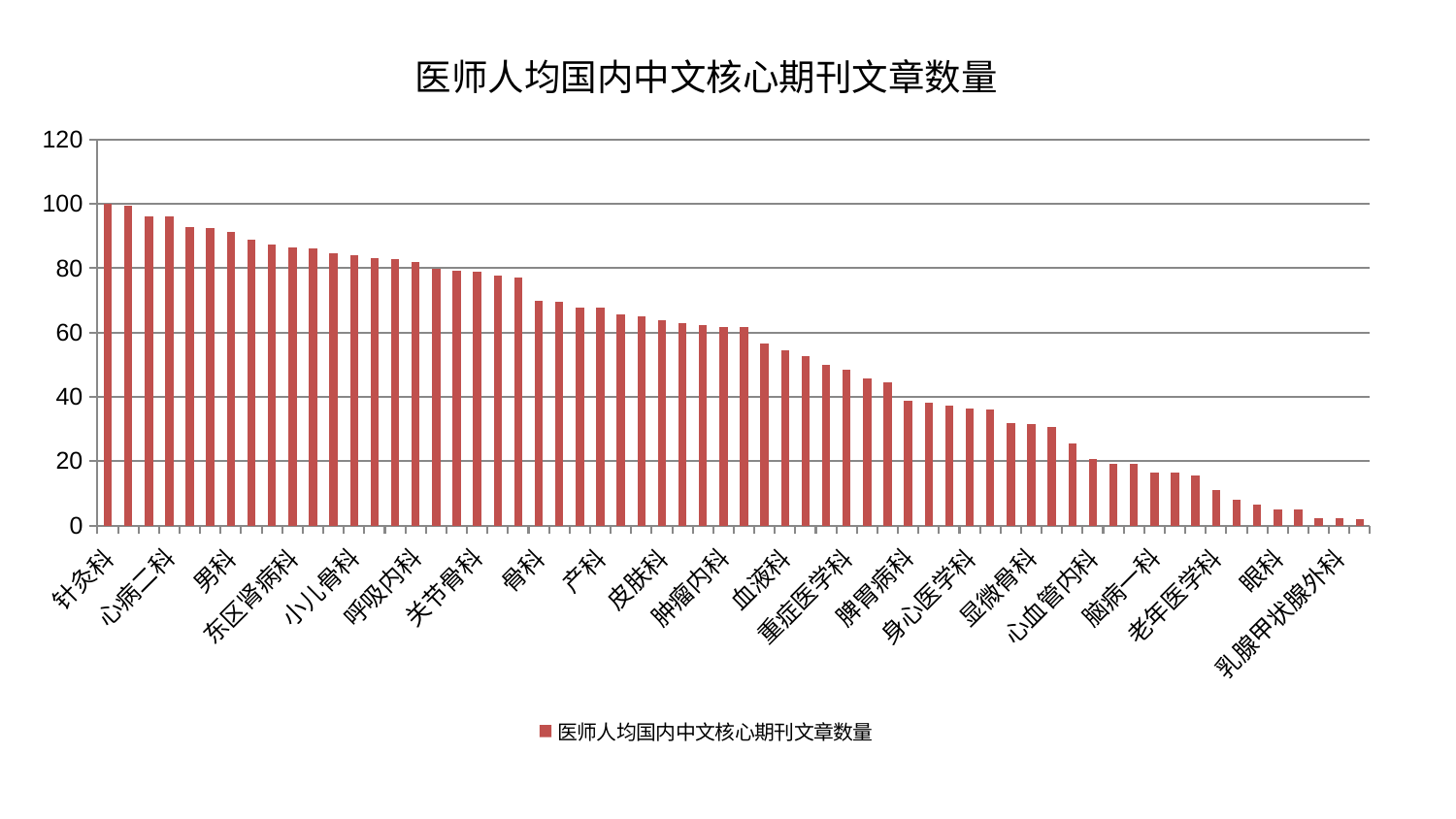

### Chart: 医师人均国内中文核心期刊文章数量

| Category | 医师人均国内中文核心期刊文章数量 |
|---|---|
| 针灸科 | 99.99999999999999 |
| 美容皮肤科 | 99.52451102713502 |
| 肛肠科 | 96.08668264852285 |
| 心病二科 | 95.999326908047 |
| 康复科 | 92.87898930130164 |
| 中医经典科 | 92.50737891653463 |
| 男科 | 91.27535614211472 |
| 内分泌科 | 89.02589476364598 |
| 心病四科 | 87.24521262677673 |
| 东区肾病科 | 86.60729503830785 |
| 脑病二科 | 86.24618244661445 |
| 风湿病科 | 84.52162640570586 |
| 小儿骨科 | 84.16526421974638 |
| 胸外科 | 83.15208857437165 |
| 妇科 | 82.88809387739009 |
| 呼吸内科 | 81.8501151592723 |
| 心病三科 | 79.83470963114337 |
| 脊柱骨科 | 79.20787104998546 |
| 关节骨科 | 79.06191145350768 |
| 周围血管科 | 77.8042234546797 |
| 脑病三科 | 77.00617562029261 |
| 骨科 | 69.94261640195576 |
| 综合内科 | 69.5805171107322 |
| 肝胆外科 | 67.88688333745482 |
| 产科 | 67.66359954534694 |
| 妇二科 | 65.7164292900702 |
| 神经内科 | 65.00579825785323 |
| 皮肤科 | 63.94342699168565 |
| 儿科 | 62.94132876042986 |
| 西区重症医学科 | 62.22468752173434 |
| 肿瘤内科 | 61.80465359323512 |
| 运动损伤骨科 | 61.73661720135123 |
| 脾胃科消化科合并 | 56.69085040164157 |
| 血液科 | 54.42925424219313 |
| 肝病科 | 52.774446888464595 |
| 妇科妇二科合并 | 50.055347556073116 |
| 重症医学科 | 48.3348876171603 |
| 东区重症医学科 | 45.87290872976515 |
| 小儿推拿科 | 44.564576384010785 |
| 脾胃病科 | 38.80516900730446 |
| 肾病科 | 38.222450407919204 |
| 治未病中心 | 37.18219404949598 |
| 身心医学科 | 36.50918046799107 |
| 普通外科 | 35.94150380933006 |
| 耳鼻喉科 | 31.6885837122358 |
| 显微骨科 | 31.406886764354905 |
| 神经外科 | 30.74881410203868 |
| 中医外治中心 | 25.417459363794823 |
| 心血管内科 | 20.754011654831142 |
| 心病一科 | 19.31362934075756 |
| 消化内科 | 19.040340246619458 |
| 脑病一科 | 16.510567895556274 |
| 推拿科 | 16.429115198944345 |
| 创伤骨科 | 15.654217765796604 |
| 老年医学科 | 11.054056385213395 |
| 口腔科 | 7.897572264472389 |
| 医院 | 6.462915782321425 |
| 眼科 | 4.927458710693894 |
| 微创骨科 | 4.9118586987525585 |
| 泌尿外科 | 2.333400310761936 |
| 乳腺甲状腺外科 | 2.226079101207203 |
| 肾脏内科 | 2.0813242163675434 |
48